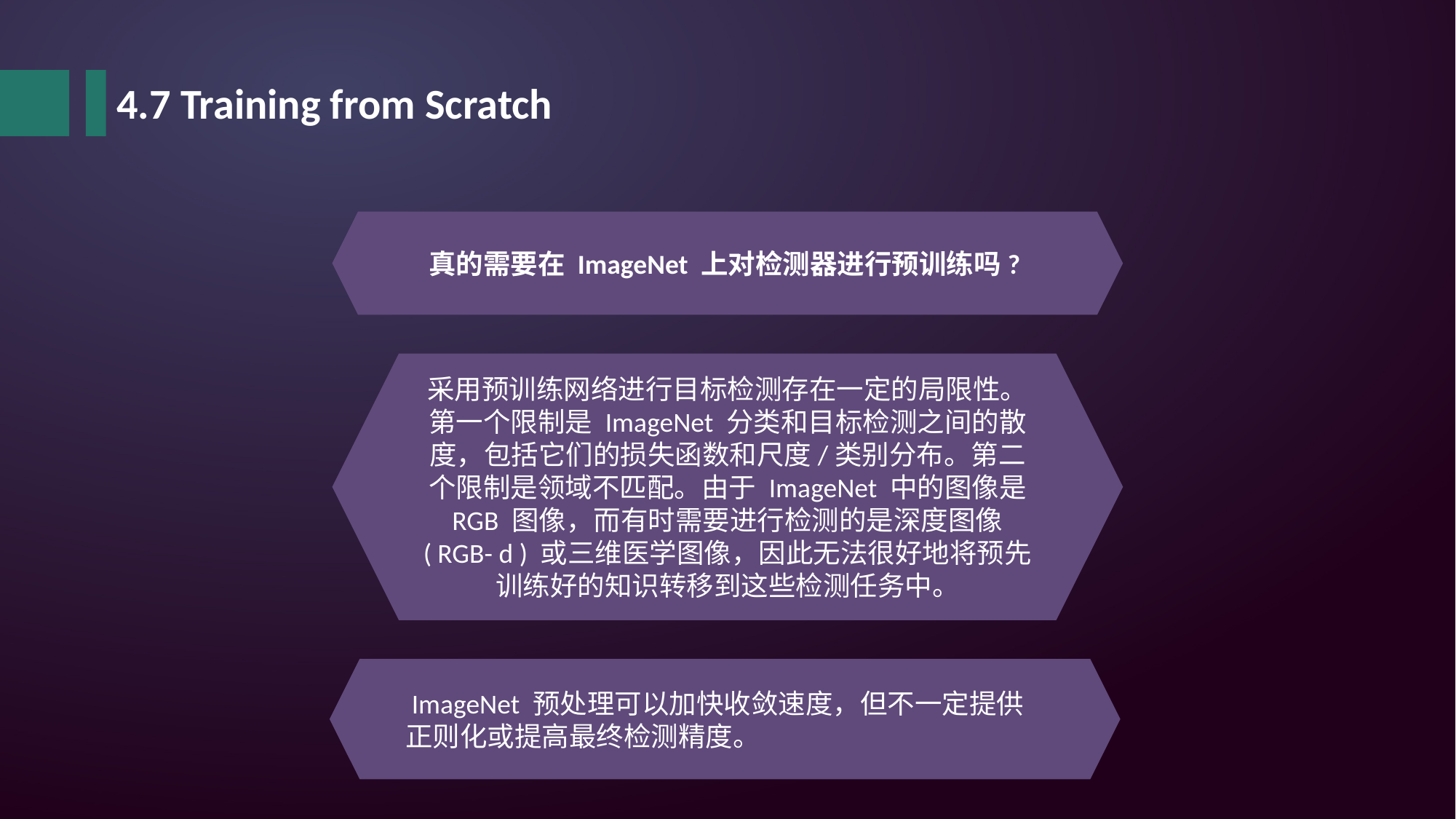

4.7 Training from Scratch
真的需要在 ImageNet 上对检测器进行预训练吗?
采用预训练网络进行目标检测存在一定的局限性。第一个限制是 ImageNet 分类和目标检测之间的散度，包括它们的损失函数和尺度/类别分布。第二个限制是领域不匹配。由于 ImageNet 中的图像是 RGB 图像，而有时需要进行检测的是深度图像 ( RGB- d ) 或三维医学图像，因此无法很好地将预先训练好的知识转移到这些检测任务中。
 ImageNet 预处理可以加快收敛速度，但不一定提供正则化或提高最终检测精度。